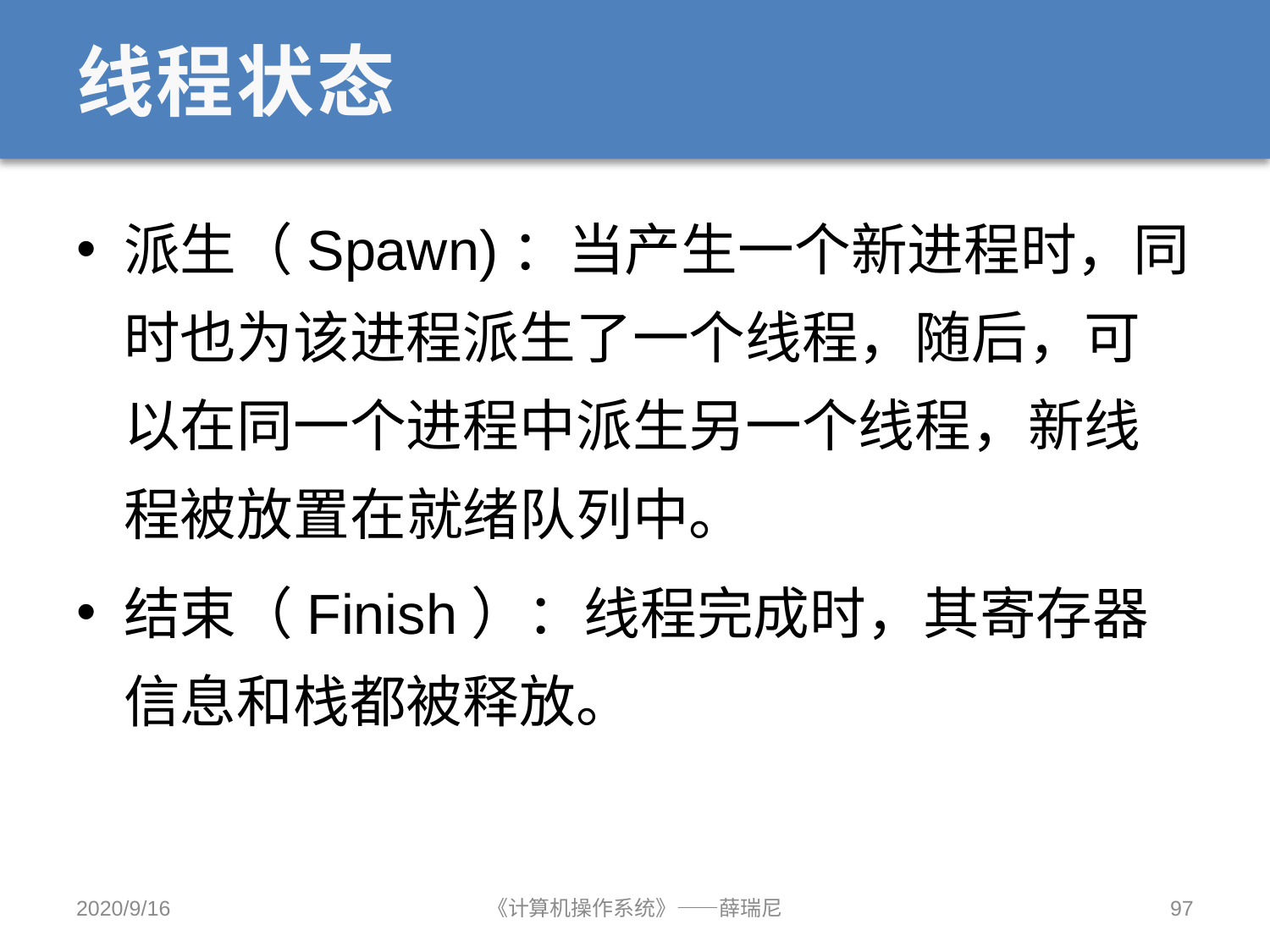

# 线程状态
派生（Spawn)：当产生一个新进程时，同时也为该进程派生了一个线程，随后，可以在同一个进程中派生另一个线程，新线程被放置在就绪队列中。
结束（Finish）：线程完成时，其寄存器信息和栈都被释放。
2020/9/16
《计算机操作系统》——薛瑞尼
97